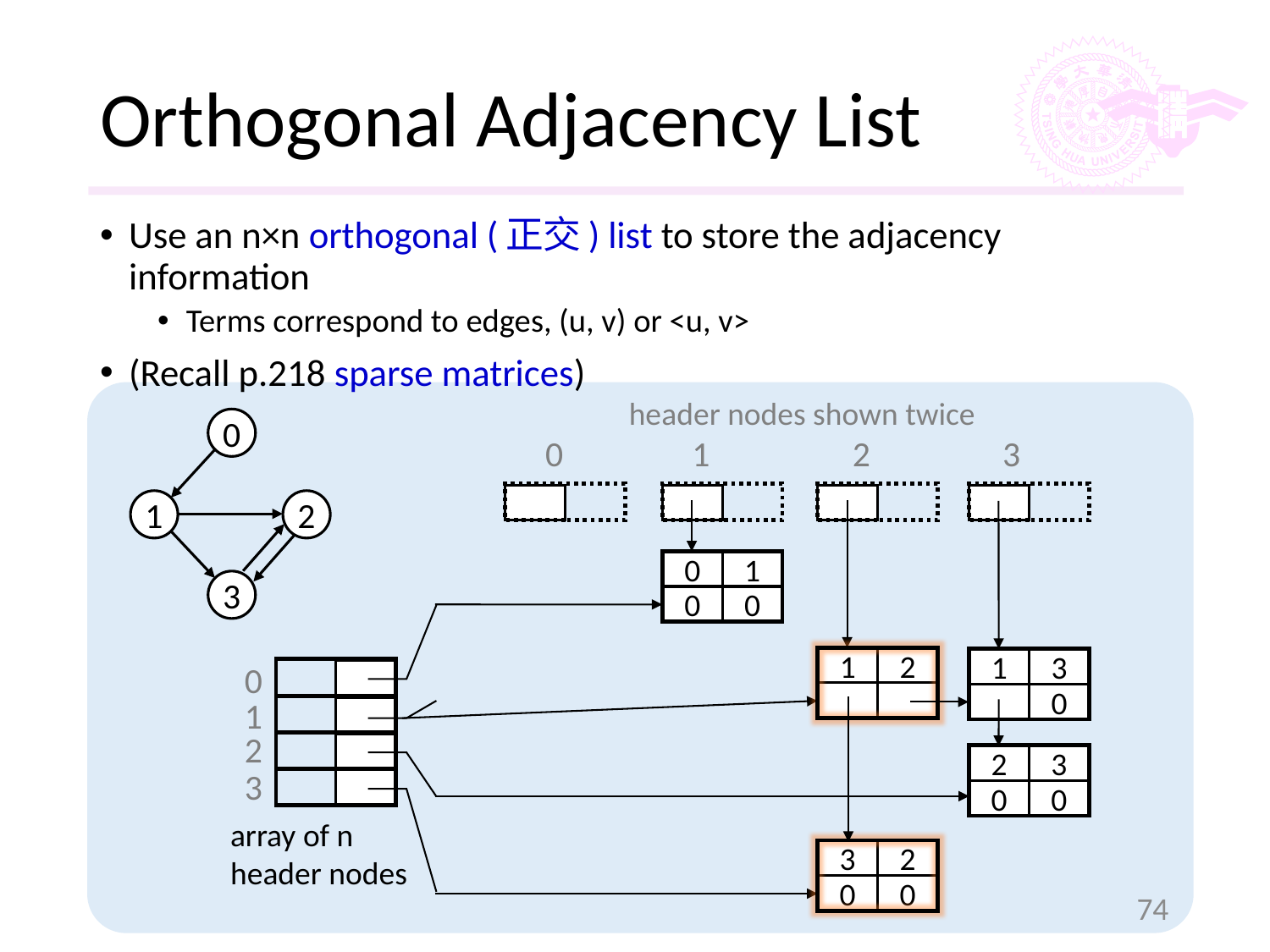

# Orthogonal Adjacency List
Use an n×n orthogonal (正交) list to store the adjacency information
Terms correspond to edges, (u, v) or <u, v>
(Recall p.218 sparse matrices)

header nodes shown twice
0
1
2
3
0
1
2
3

1
0
0
0

2
1

3
1
0

0

1

2

3
2
0
0

3

array of n header nodes

2
3
0
0
74